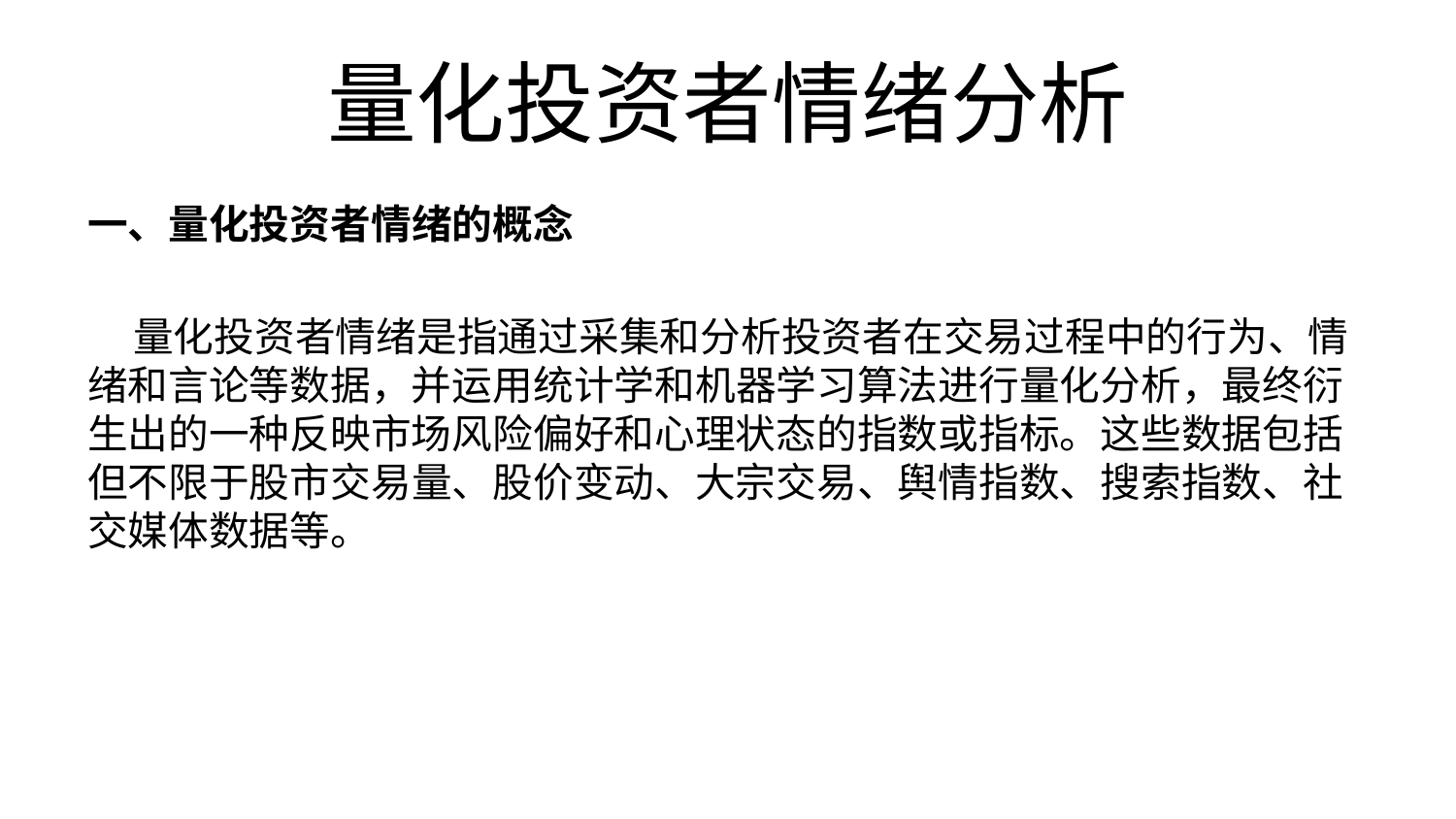

# 量化投资者情绪分析
一、量化投资者情绪的概念

    量化投资者情绪是指通过采集和分析投资者在交易过程中的行为、情绪和言论等数据，并运用统计学和机器学习算法进行量化分析，最终衍生出的一种反映市场风险偏好和心理状态的指数或指标。这些数据包括但不限于股市交易量、股价变动、大宗交易、舆情指数、搜索指数、社交媒体数据等。